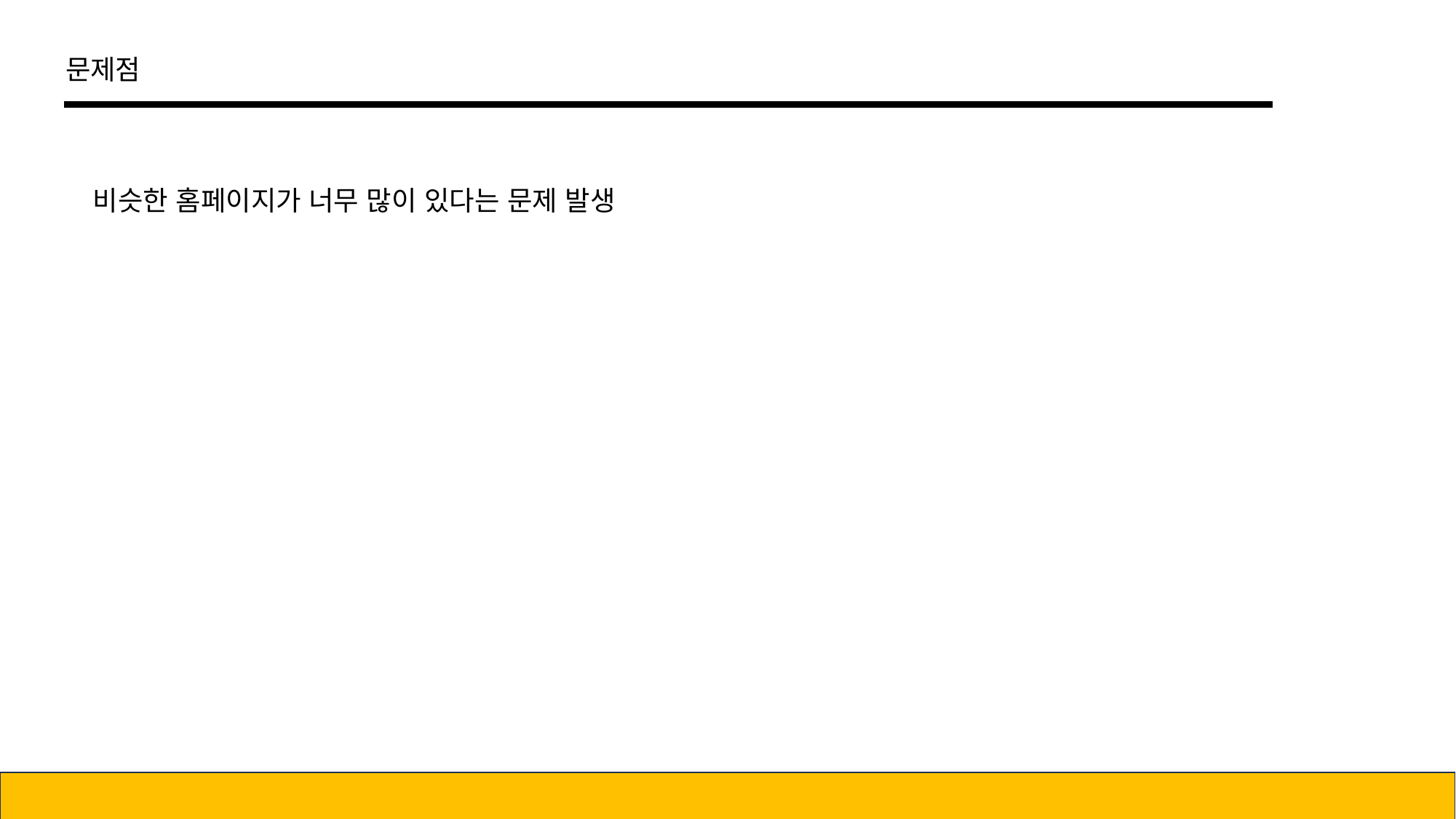

문제점
비슷한 홈페이지가 너무 많이 있다는 문제 발생